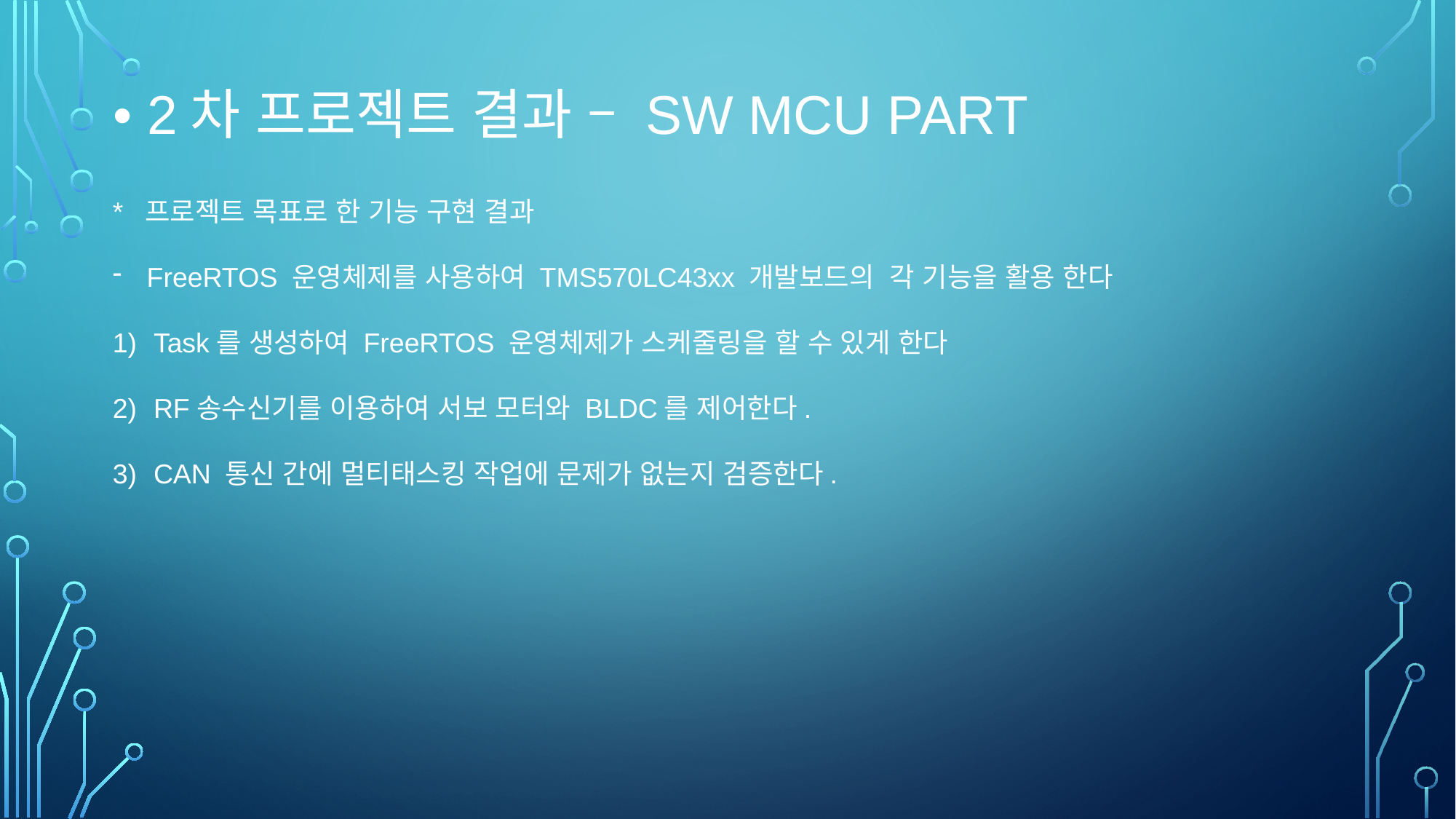

# • 2차 프로젝트 결과 – SW MCU PART
*  프로젝트 목표로 한 기능 구현 결과

FreeRTOS 운영체제를 사용하여 TMS570LC43xx 개발보드의  각 기능을 활용 한다

Task를 생성하여 FreeRTOS 운영체제가 스케줄링을 할 수 있게 한다

RF송수신기를 이용하여 서보 모터와 BLDC를 제어한다.

CAN 통신 간에 멀티태스킹 작업에 문제가 없는지 검증한다.